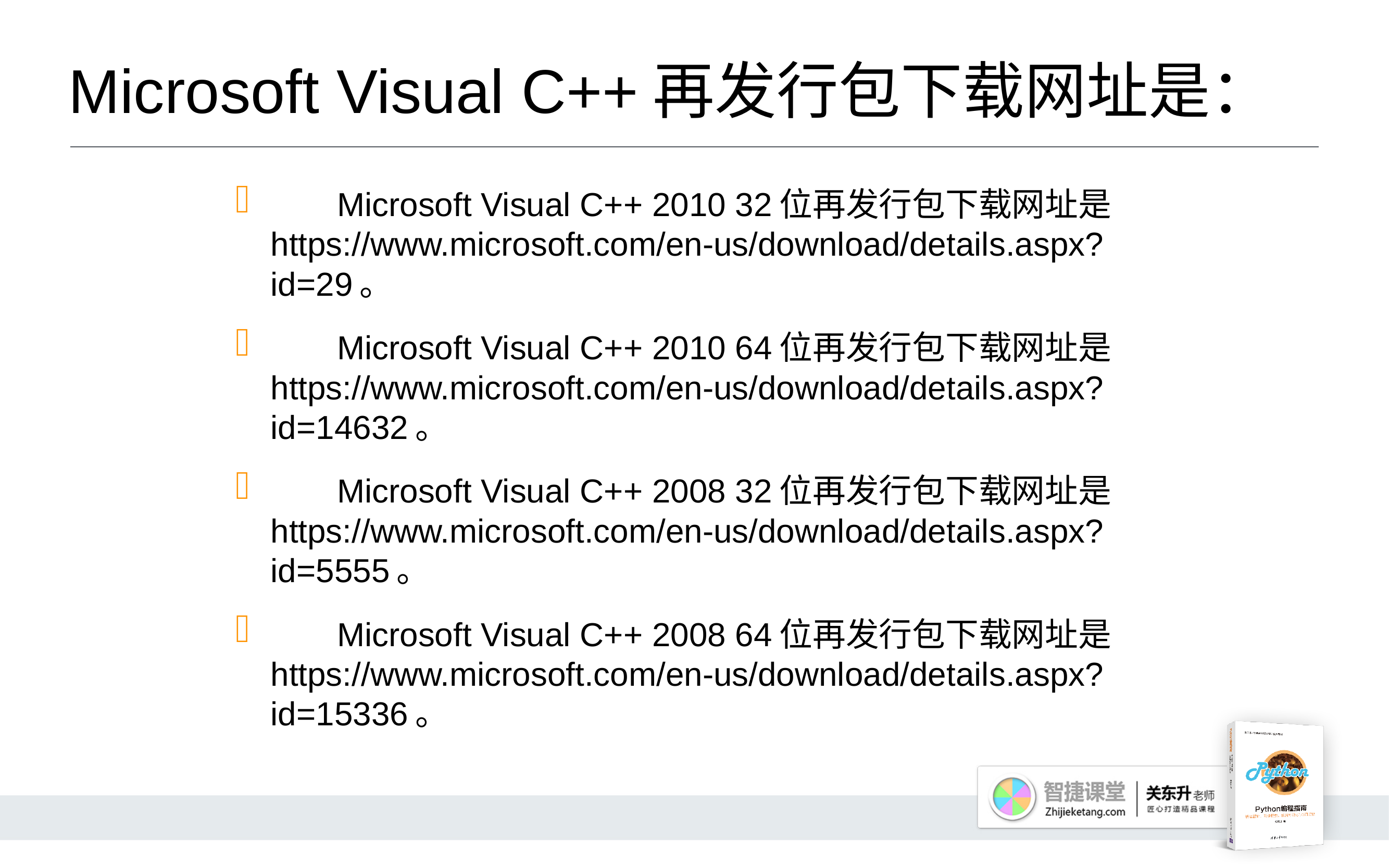

# Microsoft Visual C++再发行包下载网址是：
	Microsoft Visual C++ 2010 32位再发行包下载网址是https://www.microsoft.com/en-us/download/details.aspx?id=29。
	Microsoft Visual C++ 2010 64位再发行包下载网址是https://www.microsoft.com/en-us/download/details.aspx?id=14632。
	Microsoft Visual C++ 2008 32位再发行包下载网址是https://www.microsoft.com/en-us/download/details.aspx?id=5555。
	Microsoft Visual C++ 2008 64位再发行包下载网址是https://www.microsoft.com/en-us/download/details.aspx?id=15336。